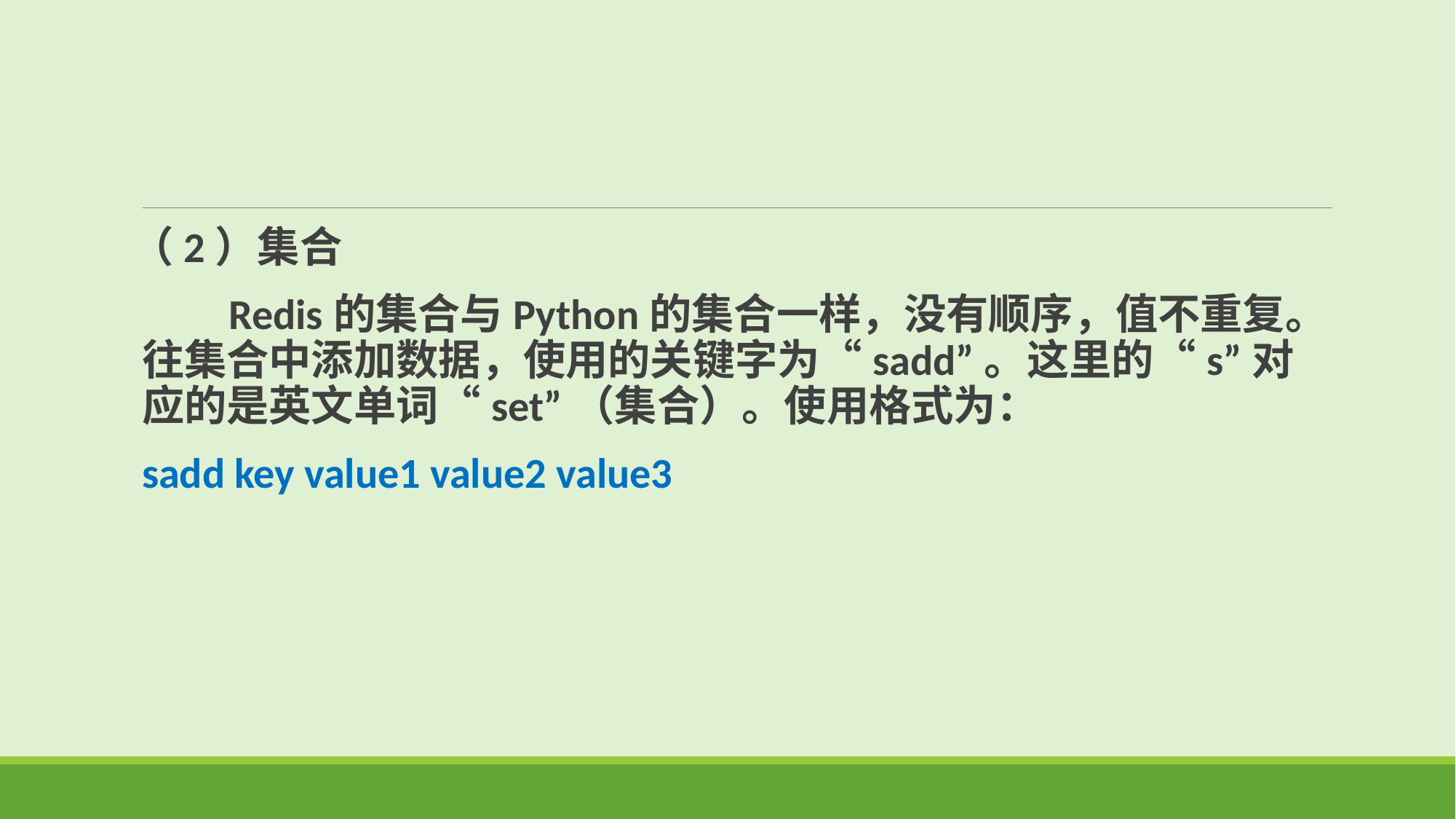

（2）集合
         Redis的集合与Python的集合一样，没有顺序，值不重复。往集合中添加数据，使用的关键字为“sadd”。这里的“s”对应的是英文单词“set”（集合）。使用格式为：
sadd key value1 value2 value3